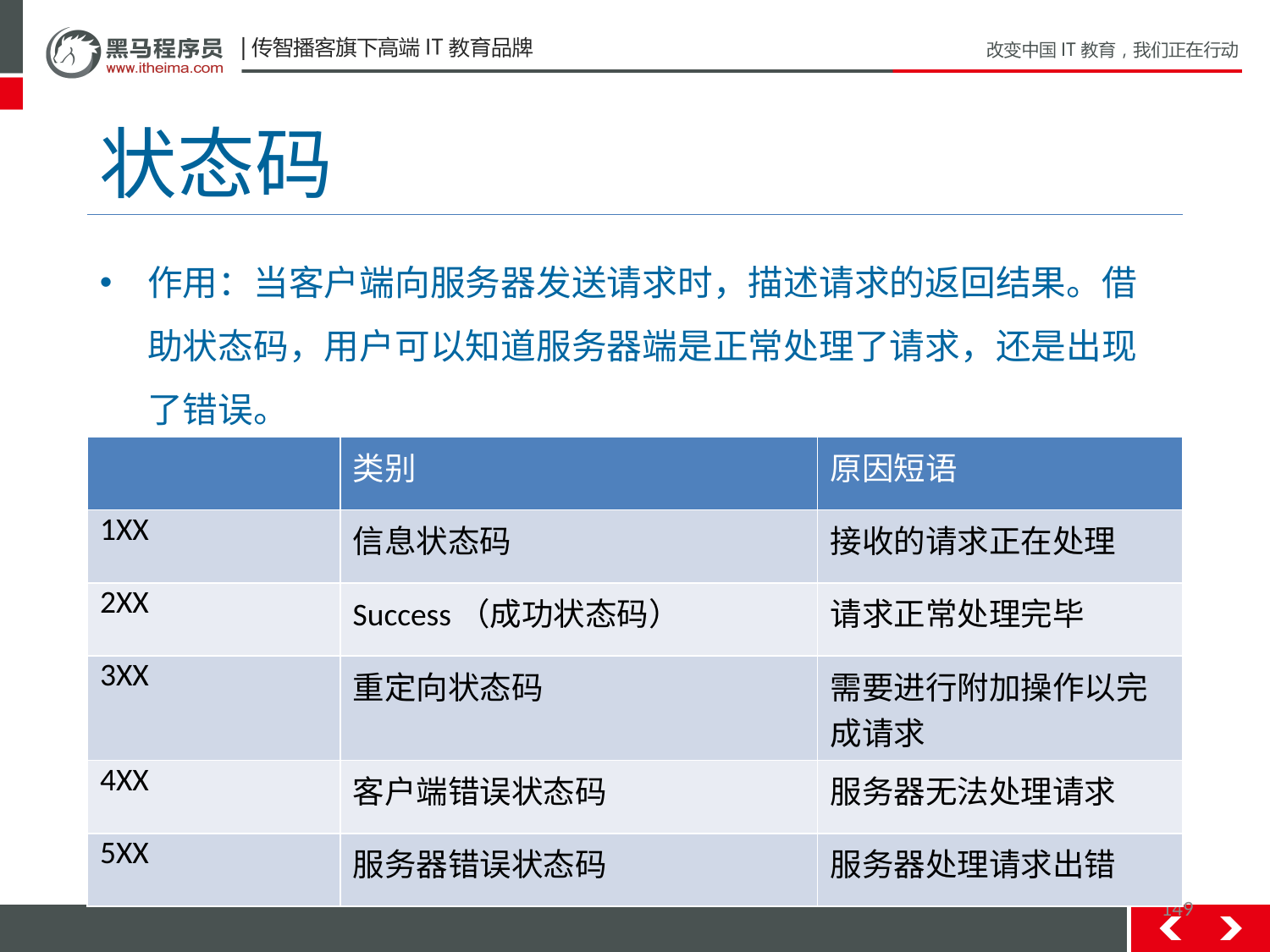

# 状态码
作用：当客户端向服务器发送请求时，描述请求的返回结果。借助状态码，用户可以知道服务器端是正常处理了请求，还是出现了错误。

|  | 类别 | 原因短语 |
| --- | --- | --- |
| 1XX | 信息状态码 | 接收的请求正在处理 |
| 2XX | Success（成功状态码） | 请求正常处理完毕 |
| 3XX | 重定向状态码 | 需要进行附加操作以完成请求 |
| 4XX | 客户端错误状态码 | 服务器无法处理请求 |
| 5XX | 服务器错误状态码 | 服务器处理请求出错 |
149